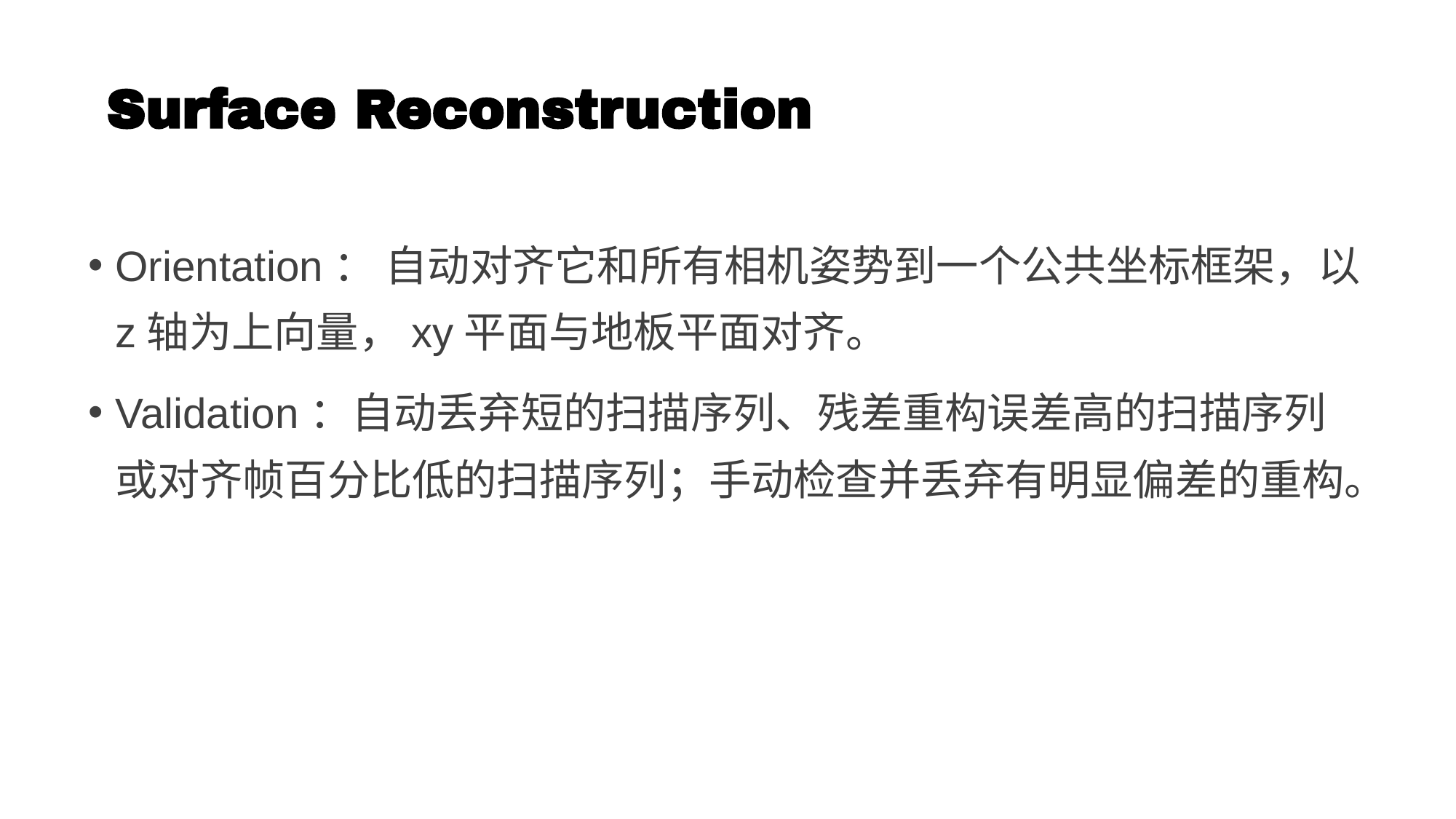

# Surface Reconstruction
Orientation： 自动对齐它和所有相机姿势到一个公共坐标框架，以z轴为上向量，xy平面与地板平面对齐。
Validation：自动丢弃短的扫描序列、残差重构误差高的扫描序列或对齐帧百分比低的扫描序列；手动检查并丢弃有明显偏差的重构。